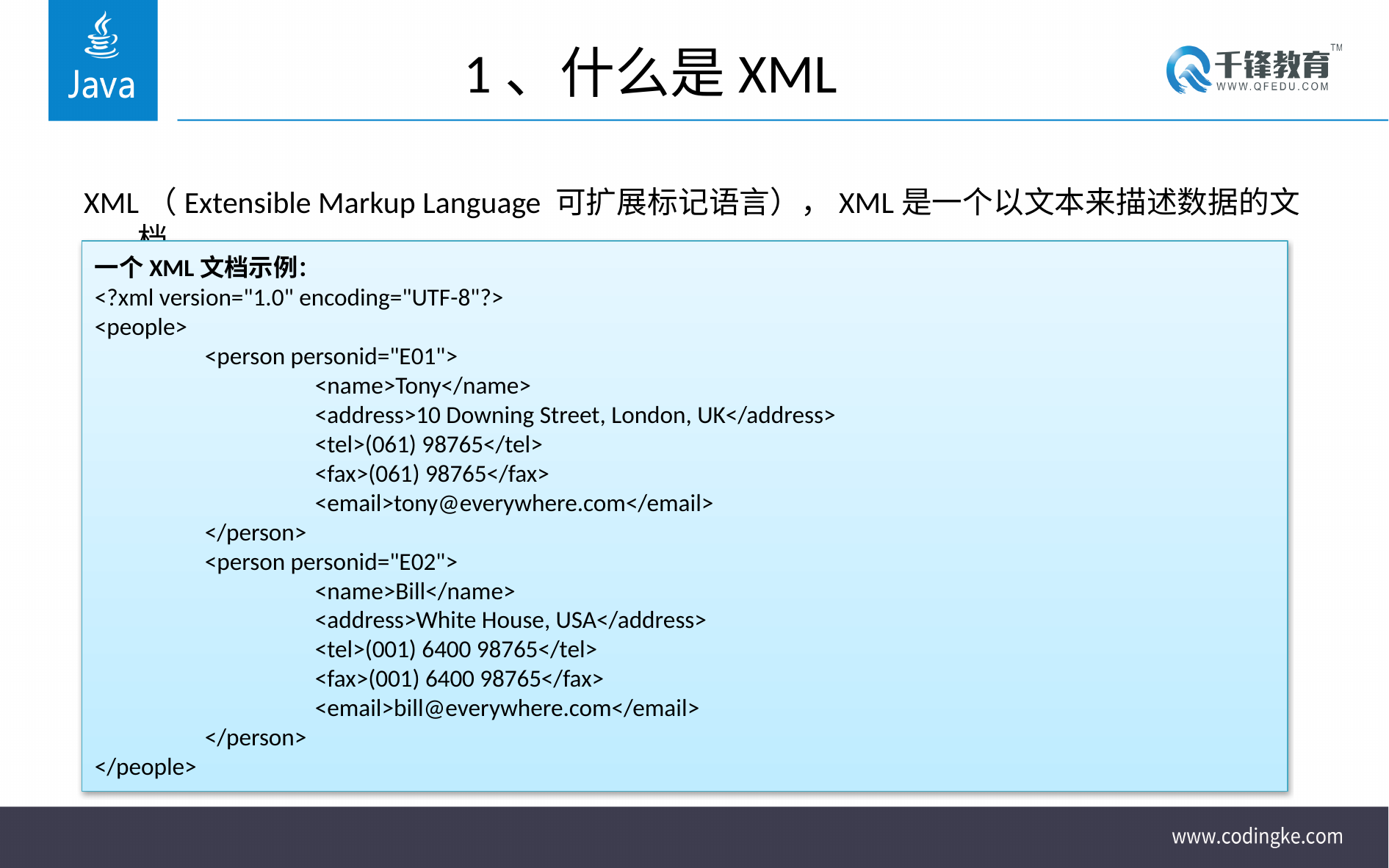

# 1、什么是XML
XML（Extensible Markup Language 可扩展标记语言），XML是一个以文本来描述数据的文档。

一个XML文档示例：
<?xml version="1.0" encoding="UTF-8"?>
<people>
	<person personid="E01">
		<name>Tony</name>
		<address>10 Downing Street, London, UK</address>
		<tel>(061) 98765</tel>
		<fax>(061) 98765</fax>
		<email>tony@everywhere.com</email>
	</person>
	<person personid="E02">
		<name>Bill</name>
		<address>White House, USA</address>
		<tel>(001) 6400 98765</tel>
		<fax>(001) 6400 98765</fax>
		<email>bill@everywhere.com</email>
	</person>
</people>